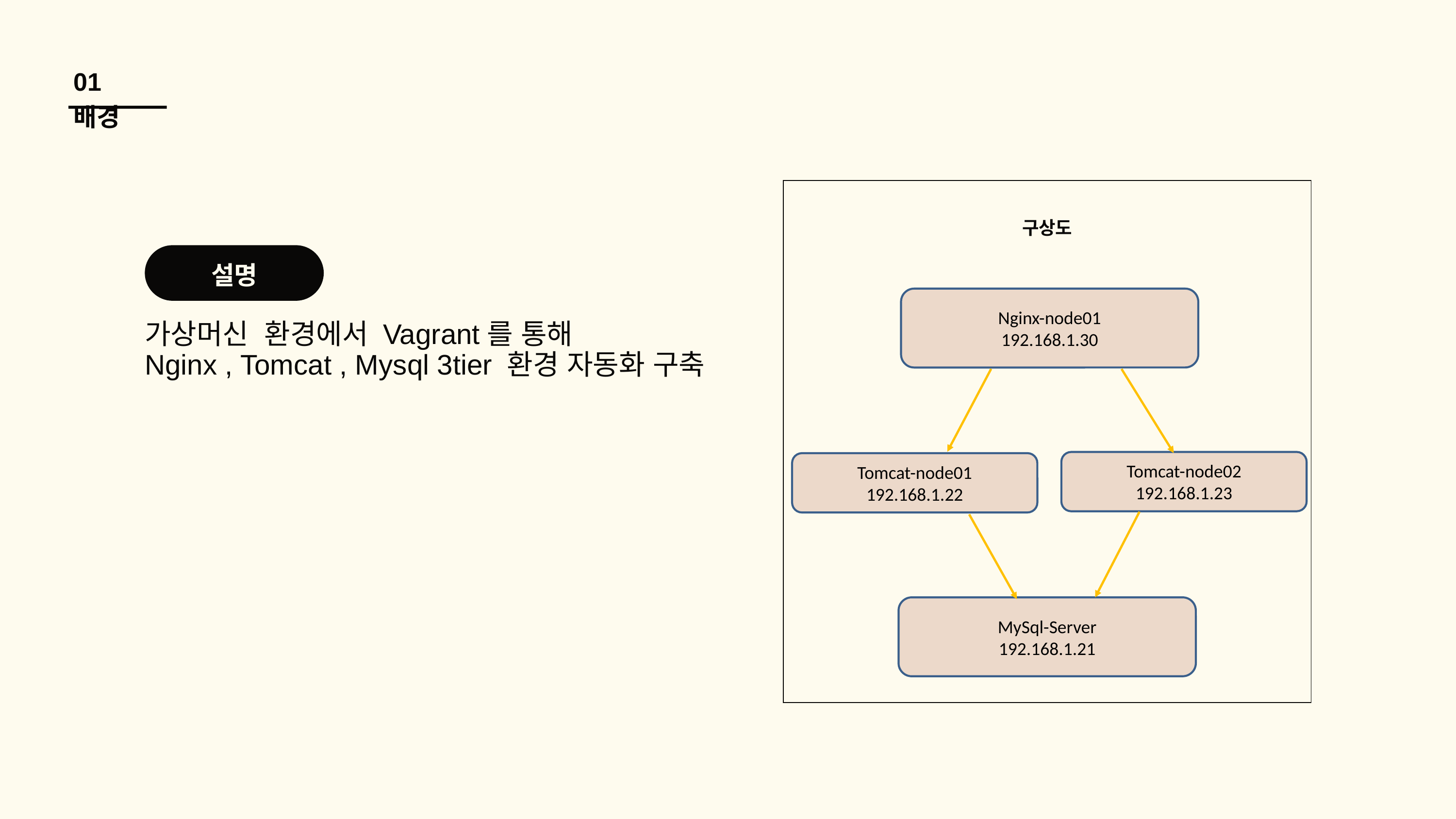

01 배경

구상도

설명
Nginx-node01
192.168.1.30
가상머신  환경에서 Vagrant를 통해
Nginx , Tomcat , Mysql 3tier 환경 자동화 구축
Tomcat-node02
192.168.1.23
Tomcat-node01
192.168.1.22
MySql-Server
192.168.1.21